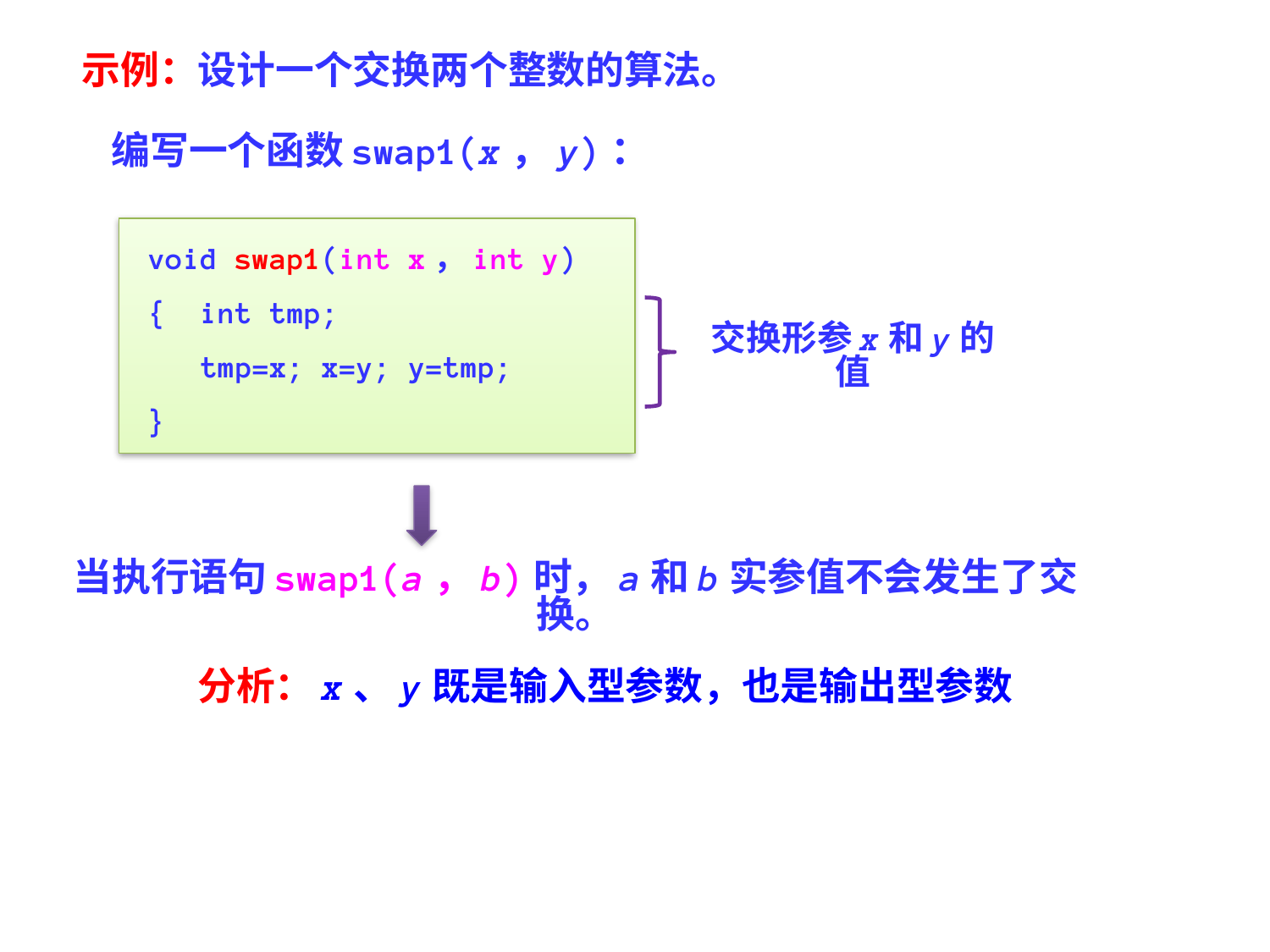

示例：设计一个交换两个整数的算法。
编写一个函数swap1(x，y)：
 void swap1(int x，int y)
 {  int tmp;
    tmp=x; x=y; y=tmp;
 }

交换形参x和y的值

当执行语句swap1(a，b)时，a和b实参值不会发生了交换。
分析：x、y既是输入型参数，也是输出型参数